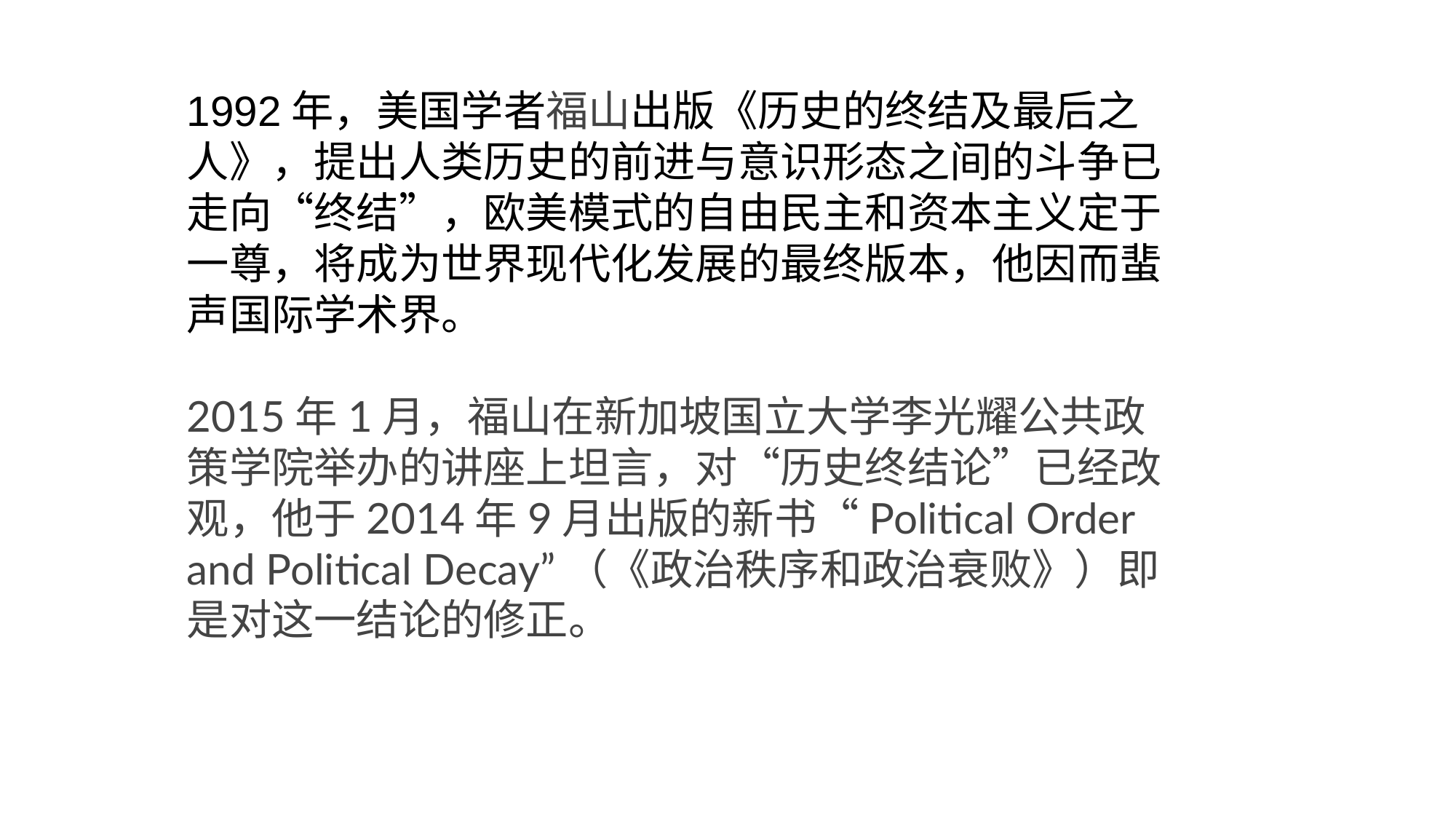

1992年，美国学者福山出版《历史的终结及最后之人》，提出人类历史的前进与意识形态之间的斗争已走向“终结”，欧美模式的自由民主和资本主义定于一尊，将成为世界现代化发展的最终版本，他因而蜚声国际学术界。

2015年1月，福山在新加坡国立大学李光耀公共政策学院举办的讲座上坦言，对“历史终结论”已经改观，他于2014年9月出版的新书“Political Order and Political Decay”（《政治秩序和政治衰败》）即是对这一结论的修正。